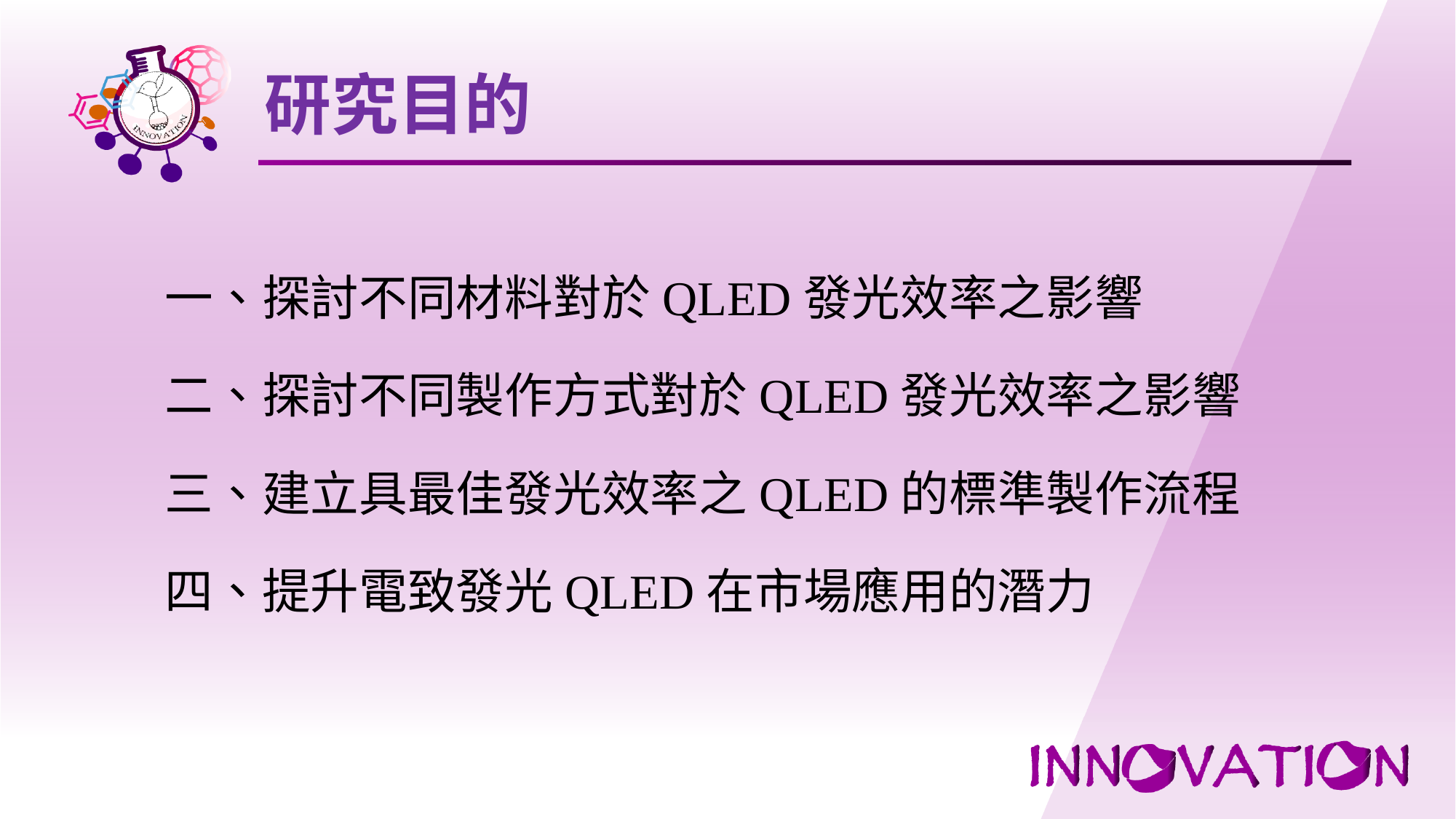

# 研究目的
一、探討不同材料對於QLED發光效率之影響
二、探討不同製作方式對於QLED發光效率之影響
三、建立具最佳發光效率之QLED的標準製作流程
四、提升電致發光QLED在市場應用的潛力